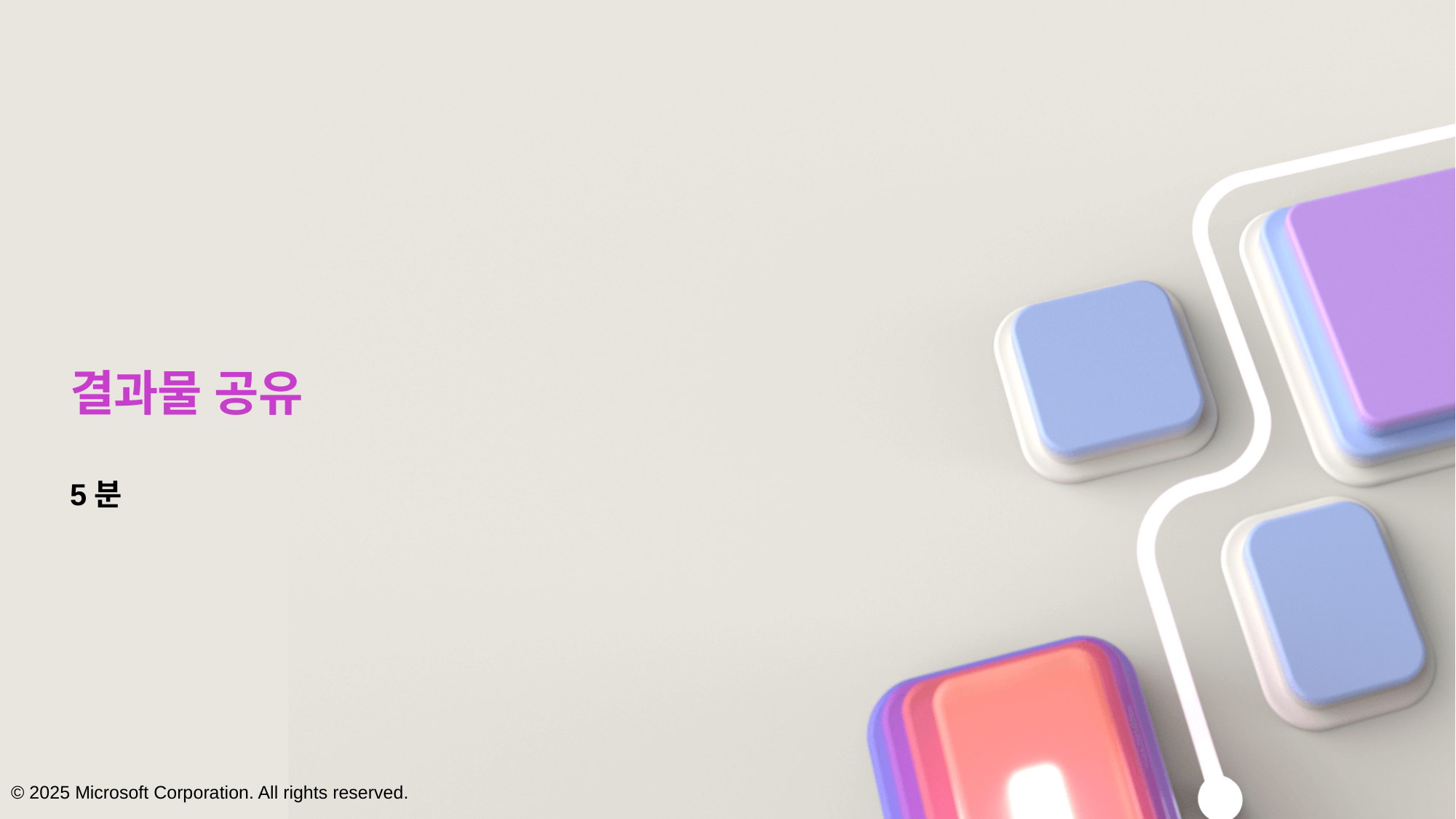

# 결과물 공유
5분
© 2025 Microsoft Corporation. All rights reserved.